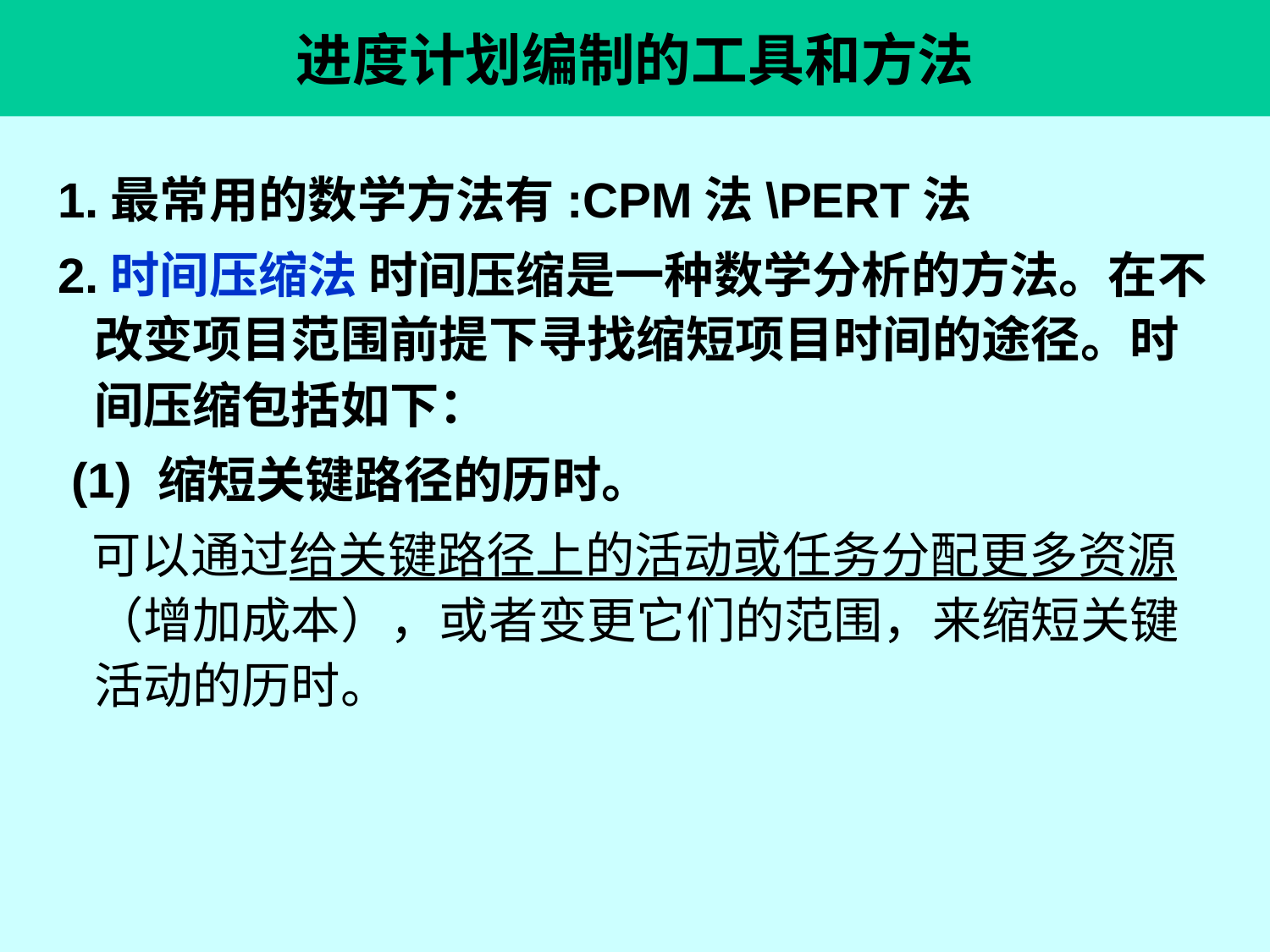

# 进度计划编制的工具和方法
1.最常用的数学方法有:CPM法\PERT法
2.时间压缩法 时间压缩是一种数学分析的方法。在不改变项目范围前提下寻找缩短项目时间的途径。时间压缩包括如下：
 (1) 缩短关键路径的历时。
  可以通过给关键路径上的活动或任务分配更多资源（增加成本），或者变更它们的范围，来缩短关键活动的历时。